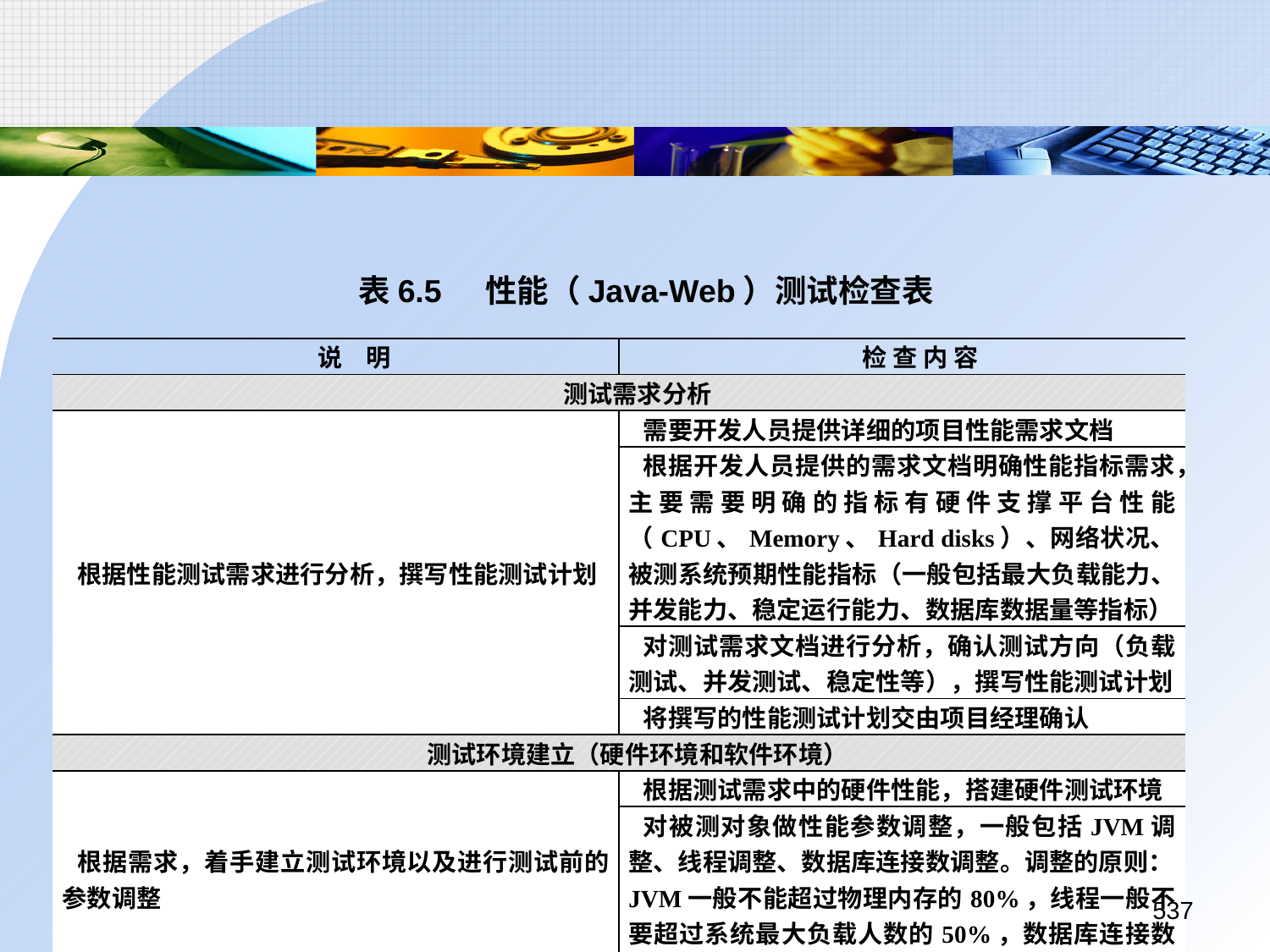

表6.5 	性能（Java-Web）测试检查表
| 说 明 | 检 查 内 容 |
| --- | --- |
| 测试需求分析 |  |
| 根据性能测试需求进行分析，撰写性能测试计划 | 需要开发人员提供详细的项目性能需求文档 |
|  | 根据开发人员提供的需求文档明确性能指标需求，主要需要明确的指标有硬件支撑平台性能（CPU、Memory、Hard disks）、网络状况、被测系统预期性能指标（一般包括最大负载能力、并发能力、稳定运行能力、数据库数据量等指标） |
|  | 对测试需求文档进行分析，确认测试方向（负载测试、并发测试、稳定性等），撰写性能测试计划 |
|  | 将撰写的性能测试计划交由项目经理确认 |
| 测试环境建立（硬件环境和软件环境） |  |
| 根据需求，着手建立测试环境以及进行测试前的参数调整 | 根据测试需求中的硬件性能，搭建硬件测试环境 |
|  | 对被测对象做性能参数调整，一般包括JVM调整、线程调整、数据库连接数调整。调整的原则：JVM一般不能超过物理内存的80%，线程一般不要超过系统最大负载人数的50%，数据库连接数适量加大 |
537